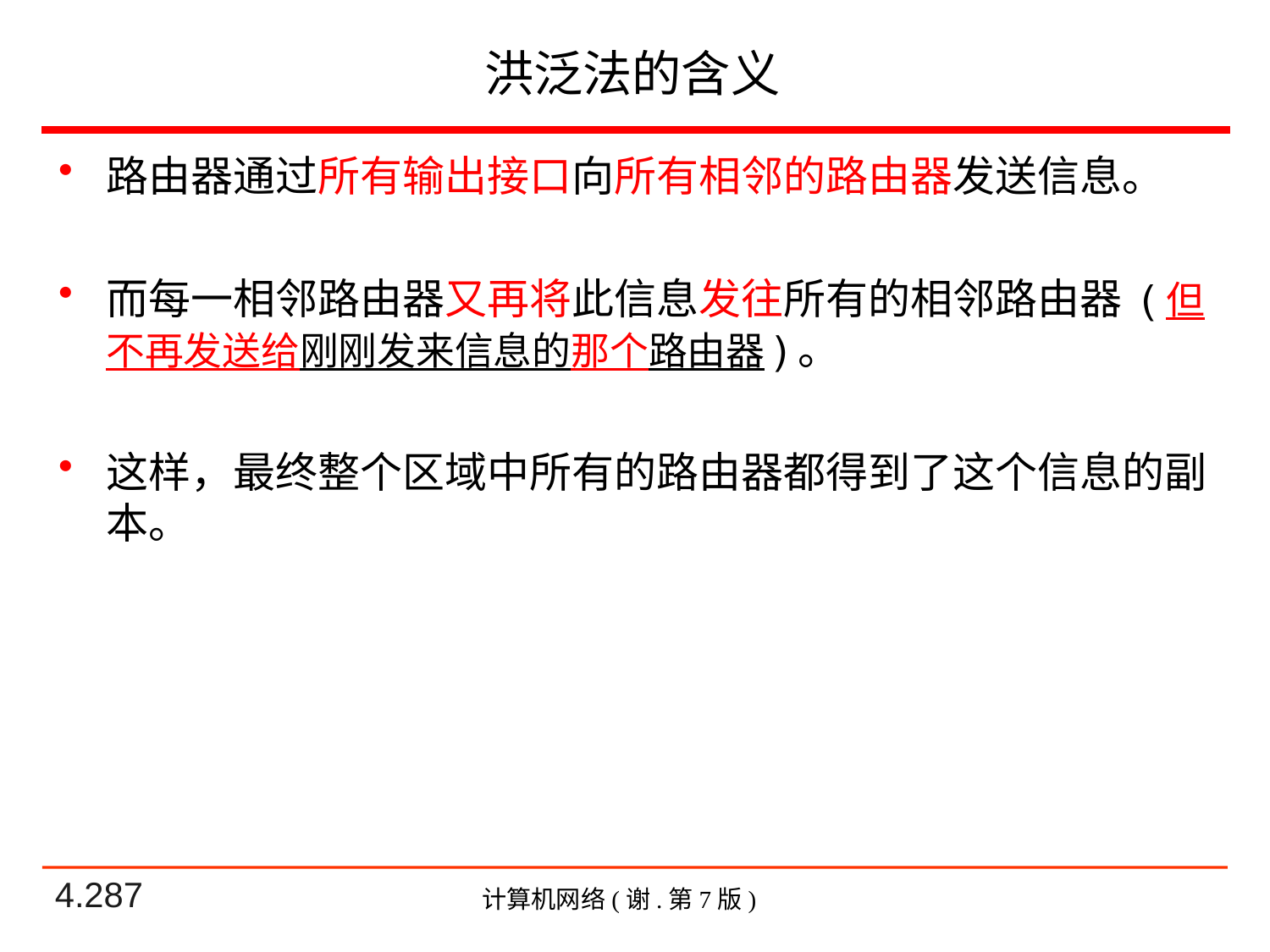

# 洪泛法的含义
路由器通过所有输出接口向所有相邻的路由器发送信息。

而每一相邻路由器又再将此信息发往所有的相邻路由器 (但不再发送给刚刚发来信息的那个路由器)。

这样，最终整个区域中所有的路由器都得到了这个信息的副本。